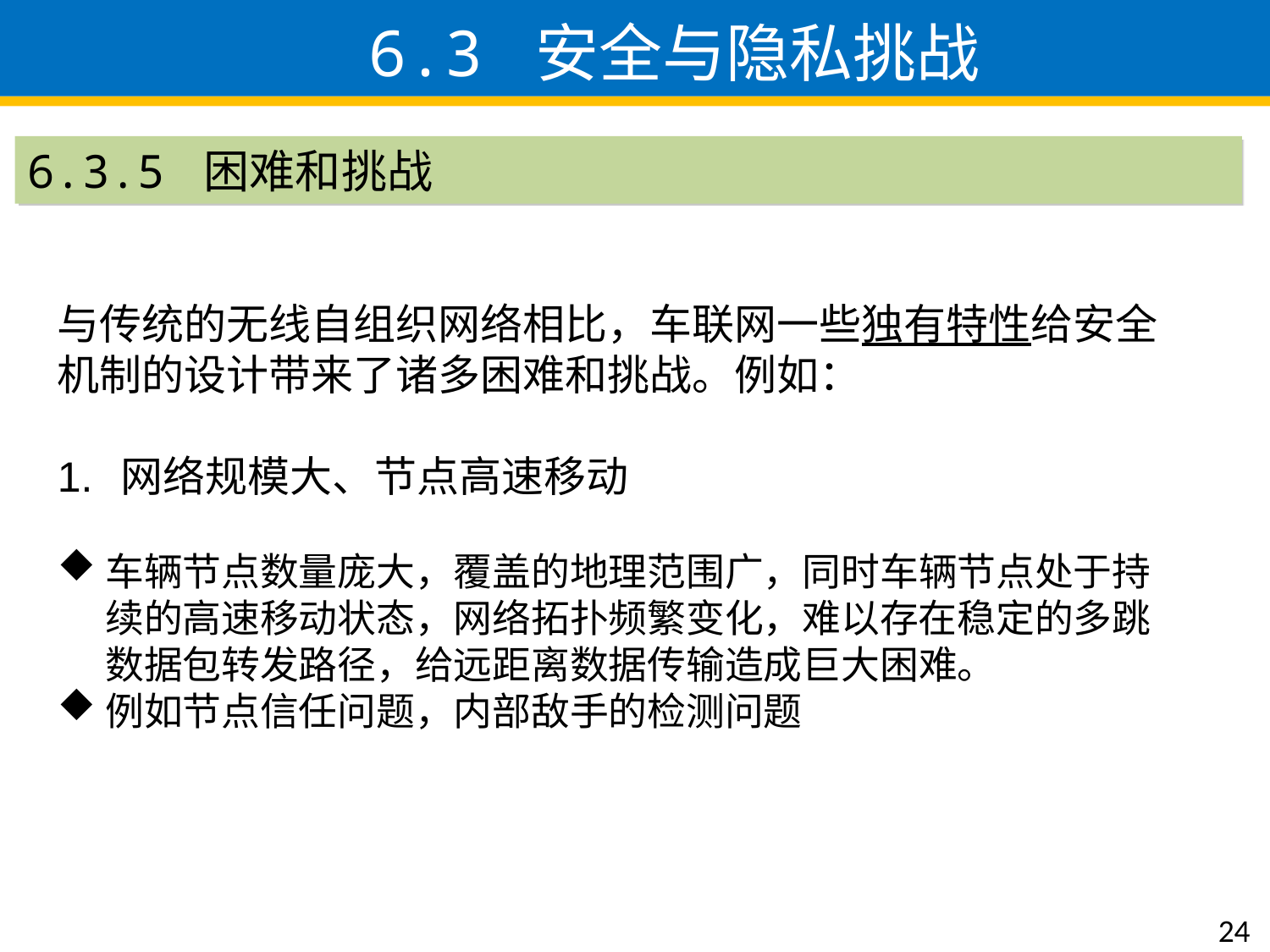

6.3 安全与隐私挑战
6.3.5 困难和挑战

与传统的无线自组织网络相比，车联网一些独有特性给安全机制的设计带来了诸多困难和挑战。例如：

网络规模大、节点高速移动

车辆节点数量庞大，覆盖的地理范围广，同时车辆节点处于持续的高速移动状态，网络拓扑频繁变化，难以存在稳定的多跳数据包转发路径，给远距离数据传输造成巨大困难。
例如节点信任问题，内部敌手的检测问题

24